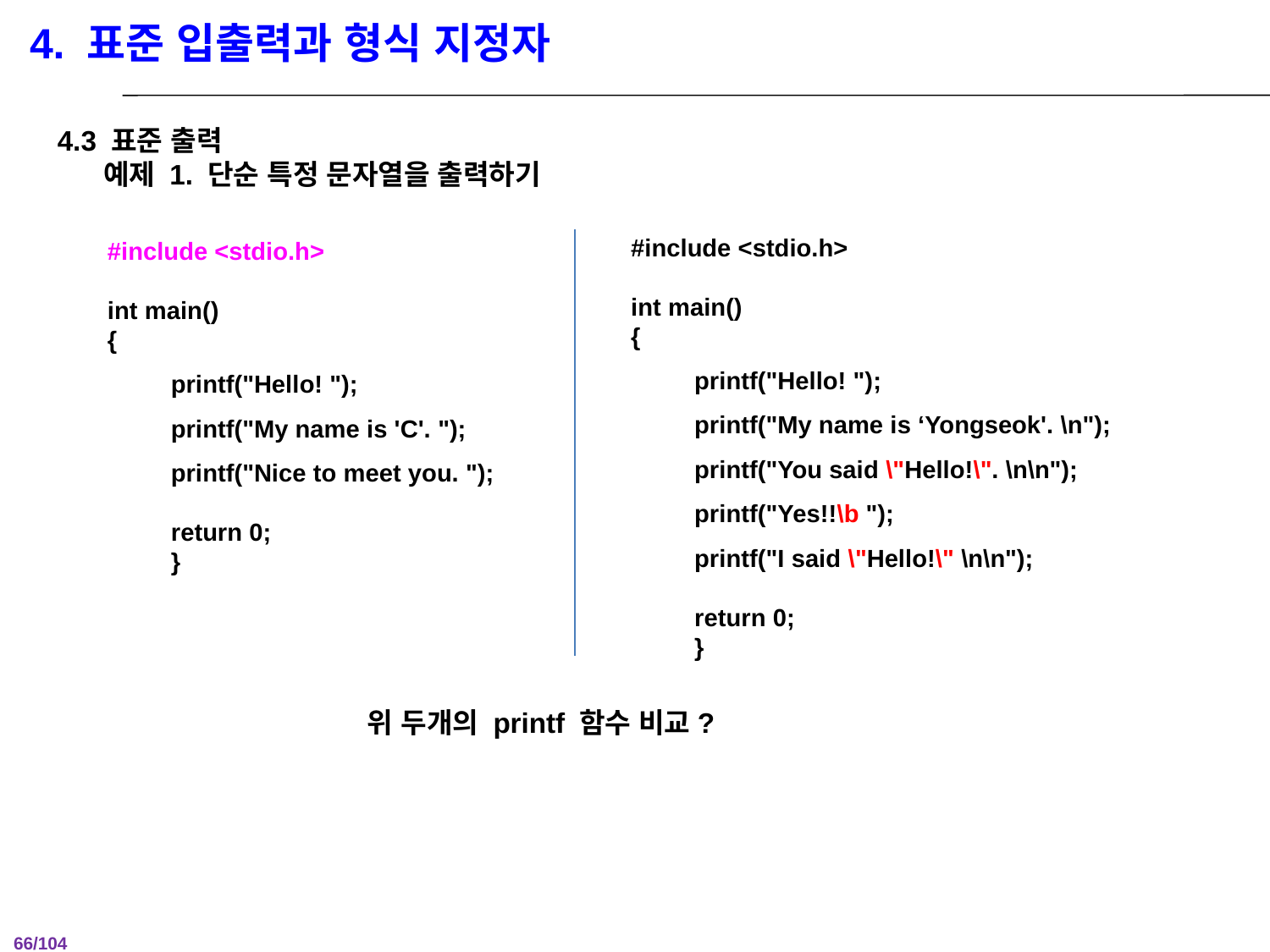

4. 표준 입출력과 형식 지정자
4.3 표준 출력
     예제 1. 단순 특정 문자열을 출력하기
#include <stdio.h>

int main()
{
printf("Hello! ");
printf("My name is ‘Yongseok'. \n");
printf("You said \"Hello!\". \n\n");
printf("Yes!!\b ");
printf("I said \"Hello!\" \n\n");

return 0;
}
#include <stdio.h>

int main()
{
printf("Hello! ");
printf("My name is 'C'. ");
printf("Nice to meet you. ");

return 0;
}
위 두개의 printf 함수 비교?